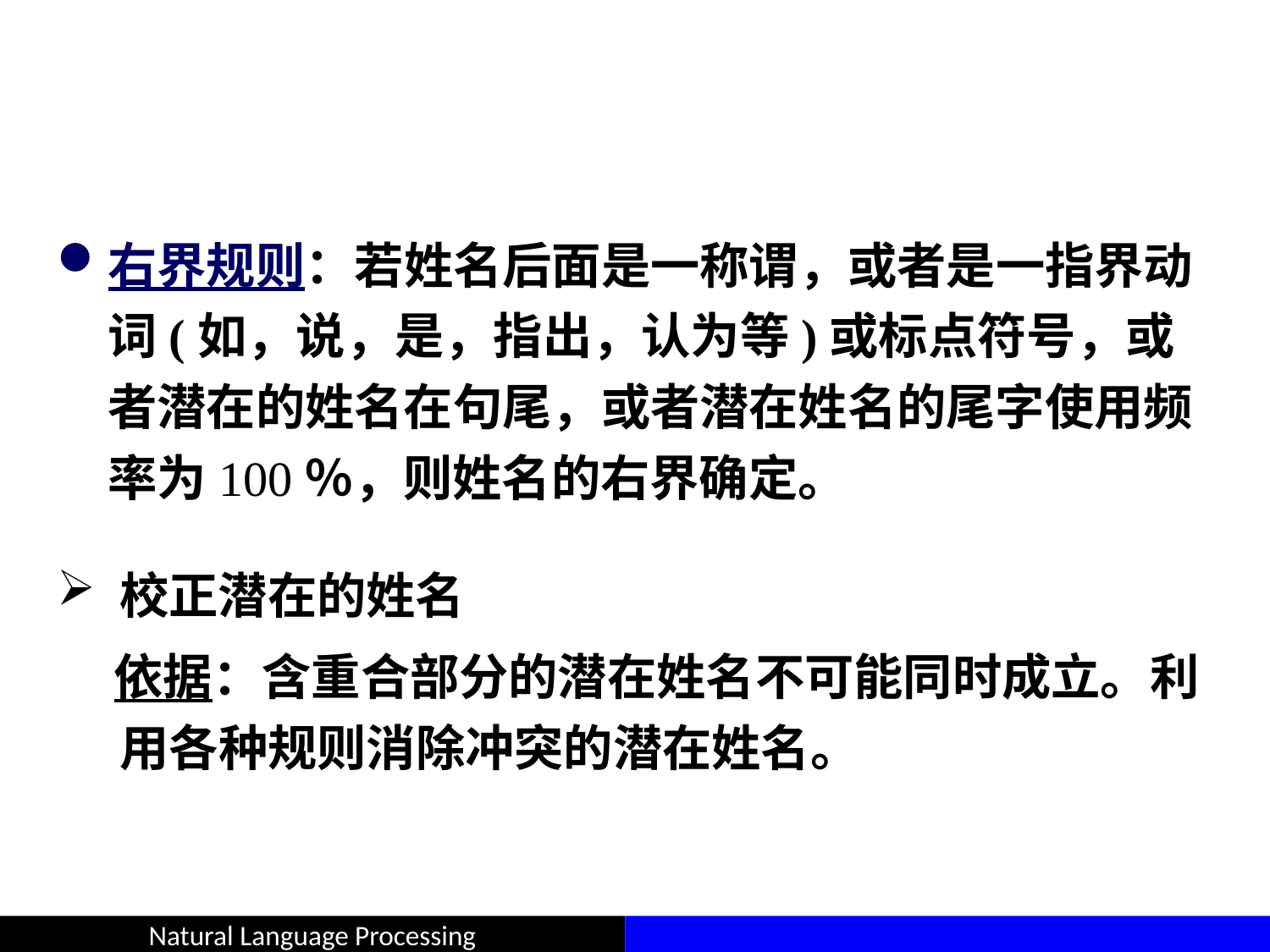

#
右界规则：若姓名后面是一称谓，或者是一指界动词(如，说，是，指出，认为等)或标点符号，或者潜在的姓名在句尾，或者潜在姓名的尾字使用频率为100％，则姓名的右界确定。
 校正潜在的姓名
    依据：含重合部分的潜在姓名不可能同时成立。利用各种规则消除冲突的潜在姓名。